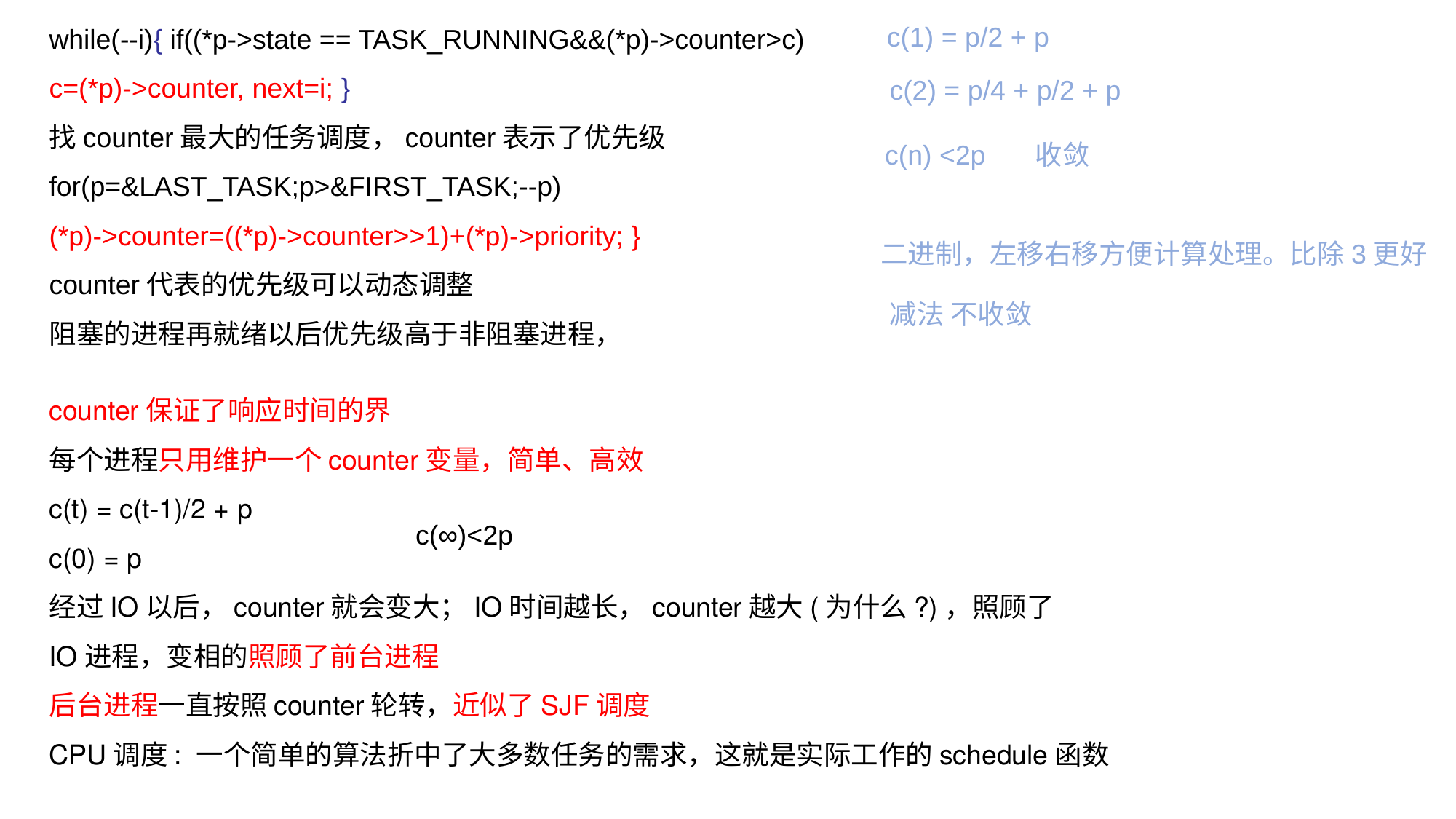

while(--i){ if((*p->state == TASK_RUNNING&&(*p)->counter>c)
c=(*p)->counter, next=i; }
找counter最大的任务调度，counter表示了优先级
for(p=&LAST_TASK;p>&FIRST_TASK;--p)
(*p)->counter=((*p)->counter>>1)+(*p)->priority; }
counter代表的优先级可以动态调整
阻塞的进程再就绪以后优先级高于非阻塞进程，
c(1) = p/2 + p
c(2) = p/4 + p/2 + p
c(n) <2p
收敛
二进制，左移右移方便计算处理。比除3更好
减法 不收敛
counter保证了响应时间的界
每个进程只用维护一个counter变量，简单、高效
c(t) = c(t-1)/2 + p
c(0) = p
经过IO以后，counter就会变大；IO时间越长，counter越大(为什么?)，照顾了
IO进程，变相的照顾了前台进程
后台进程一直按照counter轮转，近似了SJF调度
CPU调度: 一个简单的算法折中了大多数任务的需求，这就是实际工作的schedule函数
c(∞)<2p